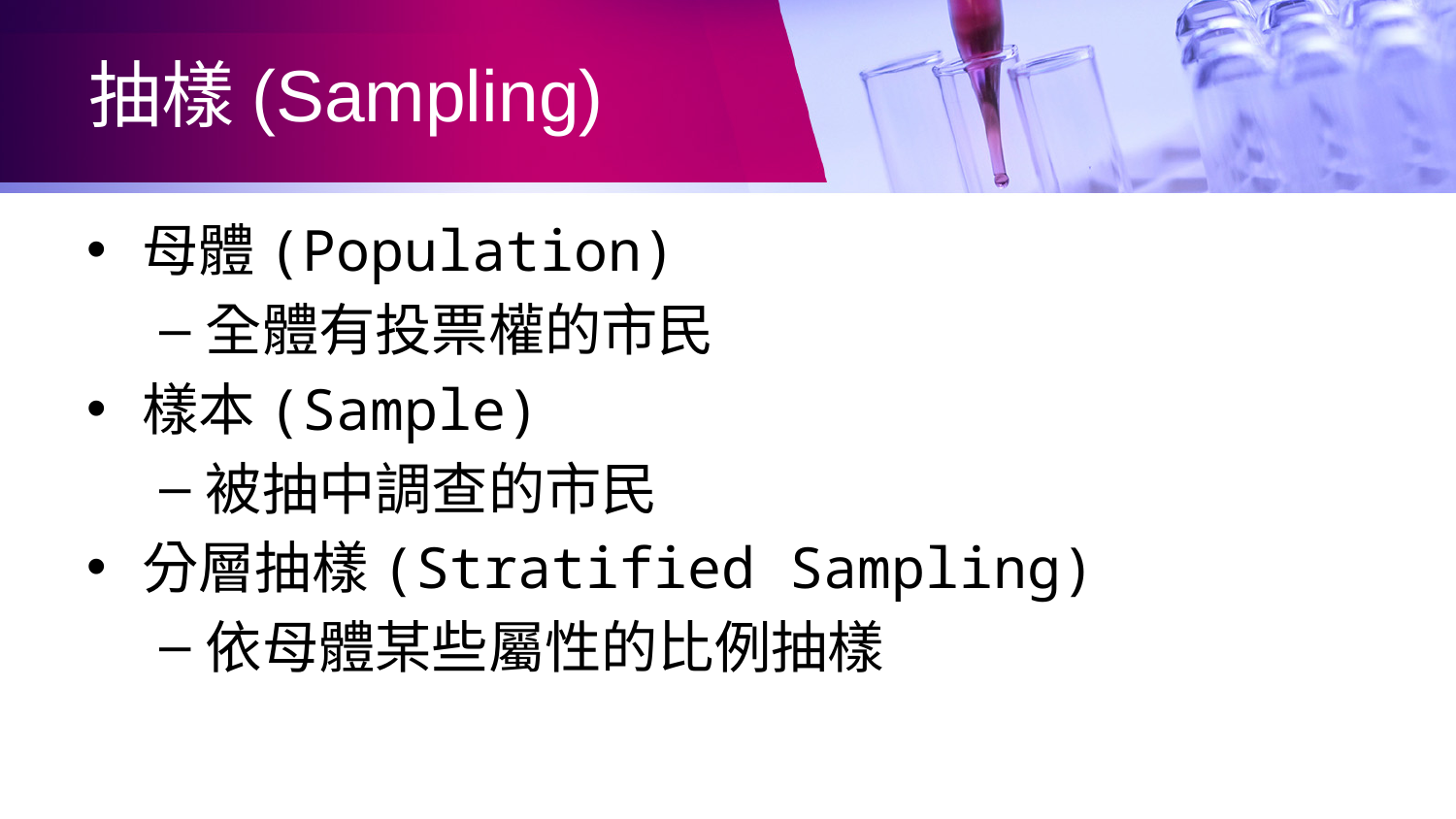

# 抽樣(Sampling)
母體(Population)
全體有投票權的市民
樣本(Sample)
被抽中調查的市民
分層抽樣(Stratified Sampling)
依母體某些屬性的比例抽樣